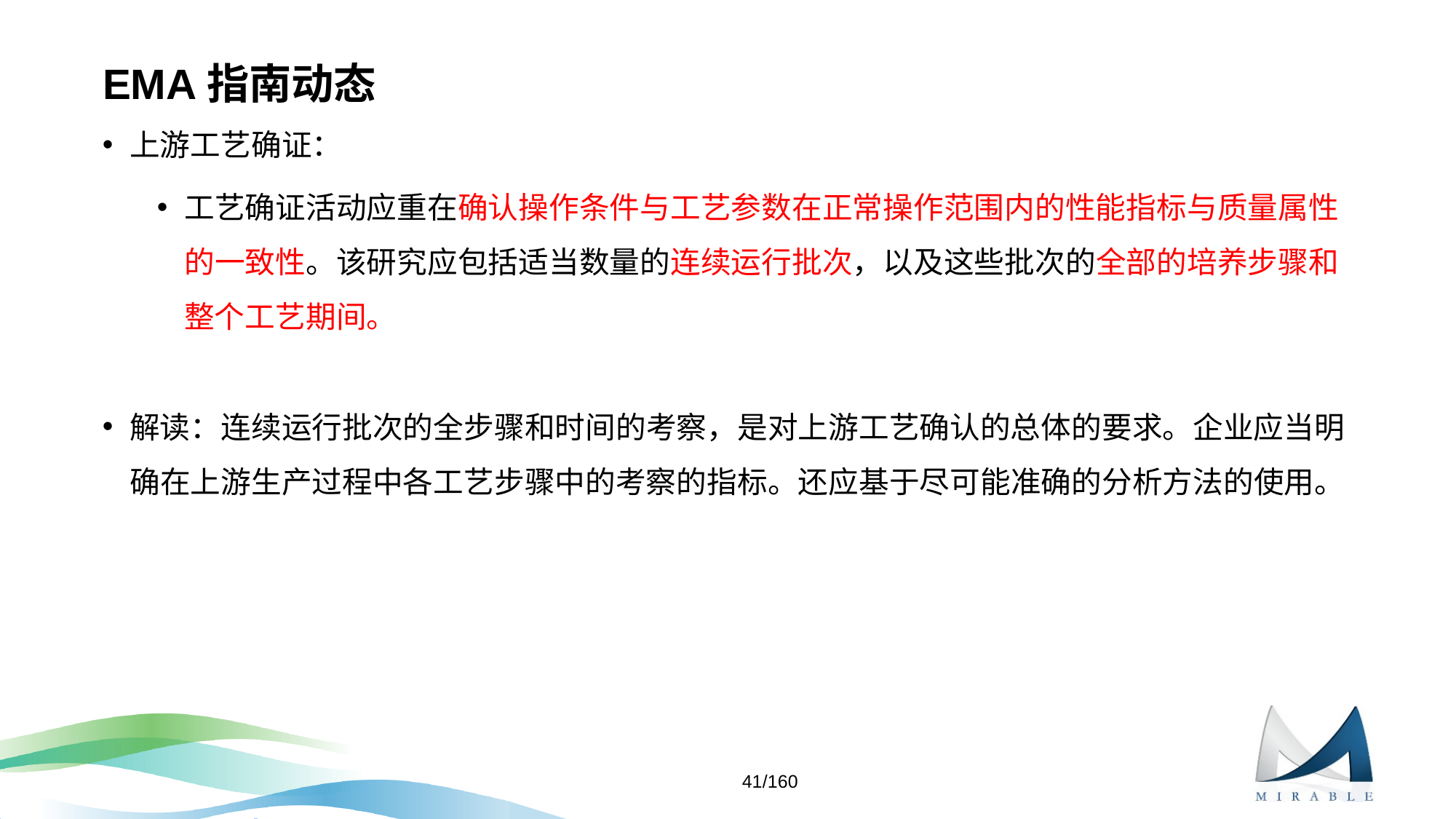

# EMA指南动态
上游工艺确证：
工艺确证活动应重在确认操作条件与工艺参数在正常操作范围内的性能指标与质量属性的一致性。该研究应包括适当数量的连续运行批次，以及这些批次的全部的培养步骤和整个工艺期间。

解读：连续运行批次的全步骤和时间的考察，是对上游工艺确认的总体的要求。企业应当明确在上游生产过程中各工艺步骤中的考察的指标。还应基于尽可能准确的分析方法的使用。
41/160